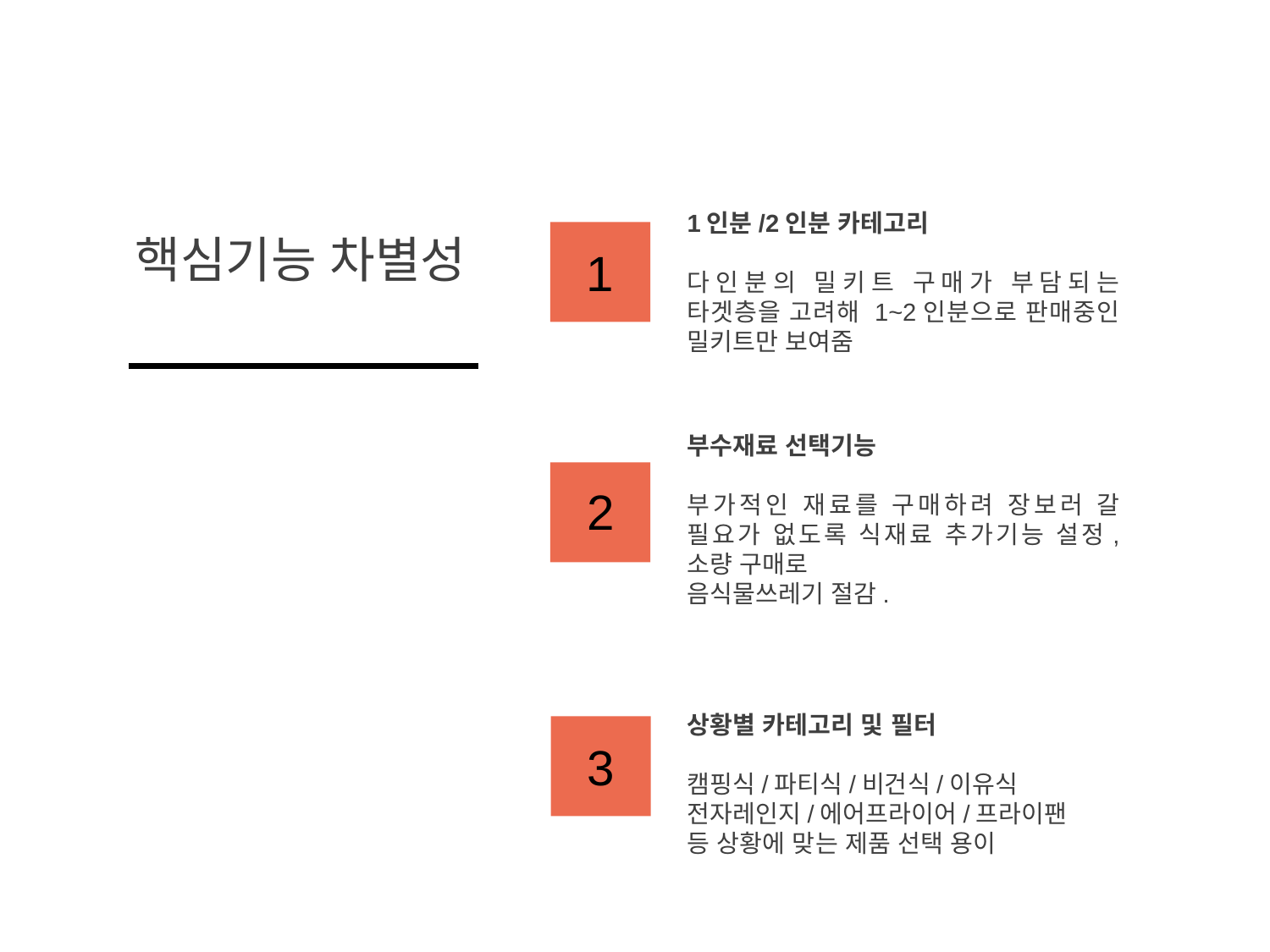

1인분/2인분 카테고리

다인분의 밀키트 구매가 부담되는 타겟층을 고려해 1~2인분으로 판매중인 밀키트만 보여줌
핵심기능 차별성

1
부수재료 선택기능

부가적인 재료를 구매하려 장보러 갈 필요가 없도록 식재료 추가기능 설정, 소량 구매로
음식물쓰레기 절감.

2
상황별 카테고리 및 필터

캠핑식/파티식/비건식/이유식
전자레인지/에어프라이어/프라이팬
등 상황에 맞는 제품 선택 용이

3